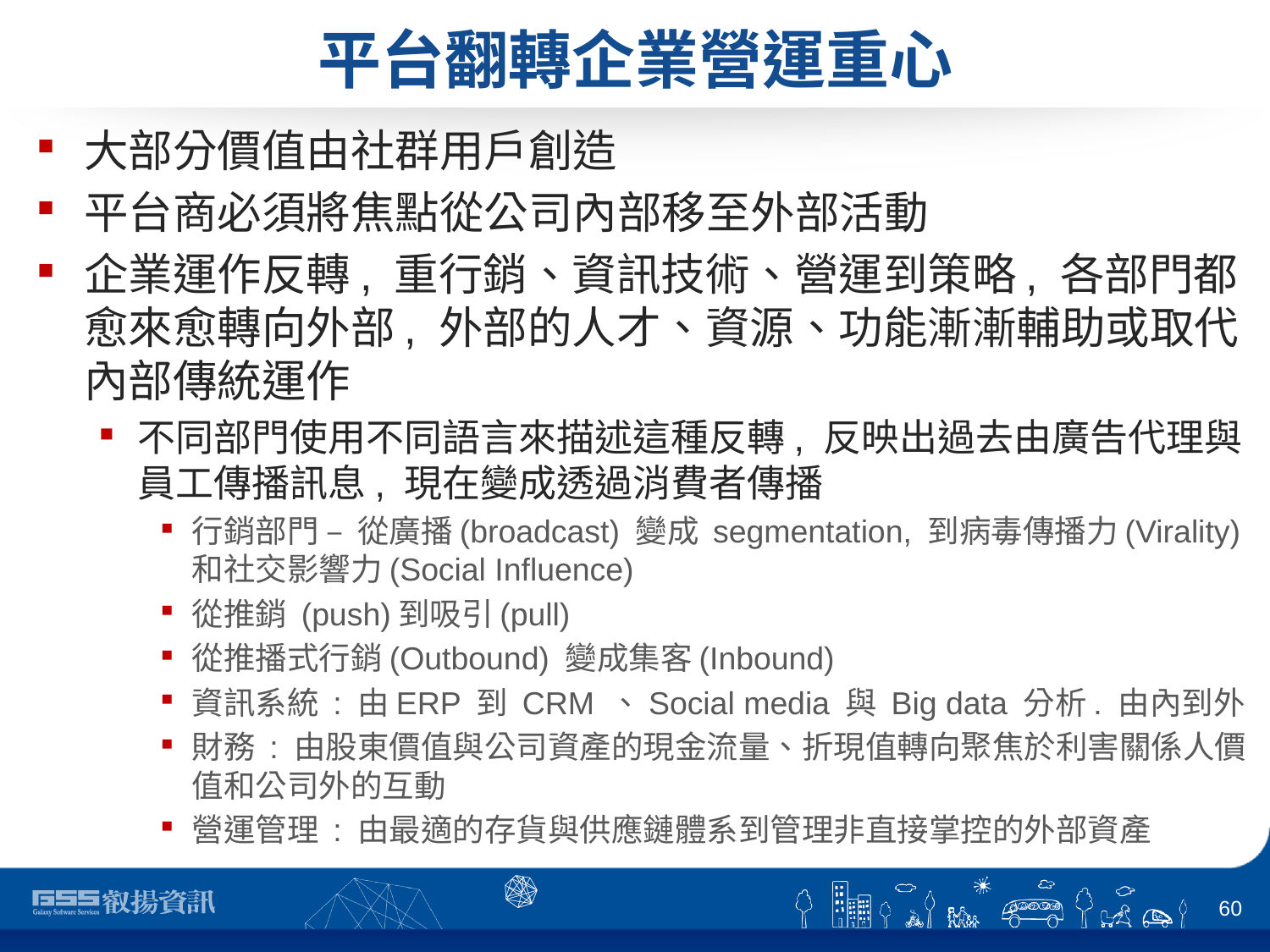

# 平台翻轉企業營運重心
大部分價值由社群用戶創造
平台商必須將焦點從公司內部移至外部活動
企業運作反轉, 重行銷、資訊技術、營運到策略, 各部門都愈來愈轉向外部, 外部的人才、資源、功能漸漸輔助或取代內部傳統運作
不同部門使用不同語言來描述這種反轉, 反映出過去由廣告代理與員工傳播訊息, 現在變成透過消費者傳播
行銷部門 –  從廣播(broadcast) 變成 segmentation, 到病毒傳播力(Virality)和社交影響力(Social Influence)
從推銷 (push)到吸引(pull)
從推播式行銷(Outbound) 變成集客(Inbound)
資訊系統 : 由ERP 到 CRM 、Social media 與 Big data 分析. 由內到外
財務 : 由股東價值與公司資產的現金流量、折現值轉向聚焦於利害關係人價值和公司外的互動
營運管理 : 由最適的存貨與供應鏈體系到管理非直接掌控的外部資產

60